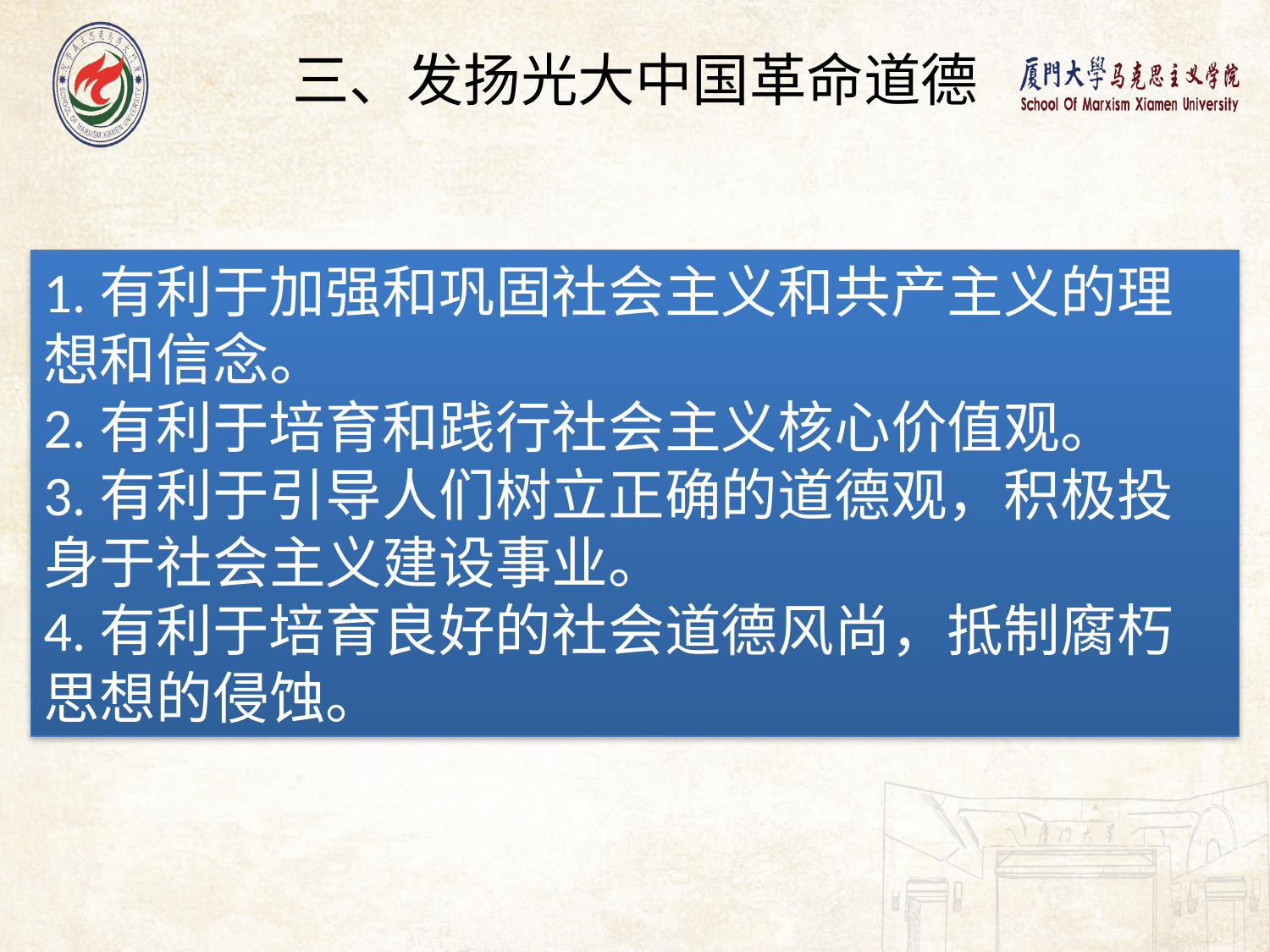

三、发扬光大中国革命道德
1.有利于加强和巩固社会主义和共产主义的理想和信念。
2.有利于培育和践行社会主义核心价值观。
3.有利于引导人们树立正确的道德观，积极投身于社会主义建设事业。
4.有利于培育良好的社会道德风尚，抵制腐朽思想的侵蚀。